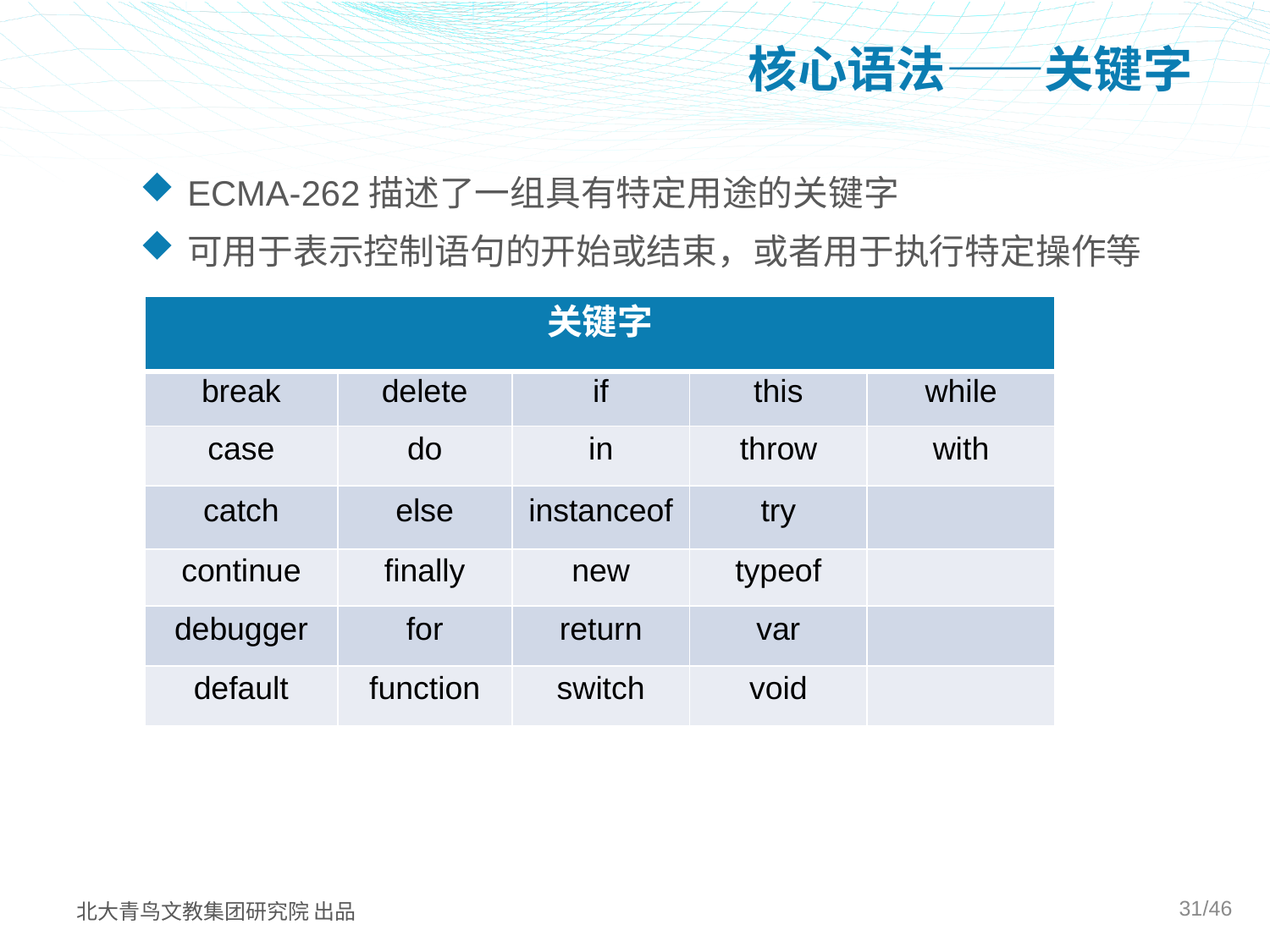

# 核心语法——关键字
ECMA-262描述了一组具有特定用途的关键字
可用于表示控制语句的开始或结束，或者用于执行特定操作等
| 关键字 |  |  |  |  |
| --- | --- | --- | --- | --- |
| break | delete | if | this | while |
| case | do | in | throw | with |
| catch | else | instanceof | try |  |
| continue | finally | new | typeof |  |
| debugger | for | return | var |  |
| default | function | switch | void |  |
31/46